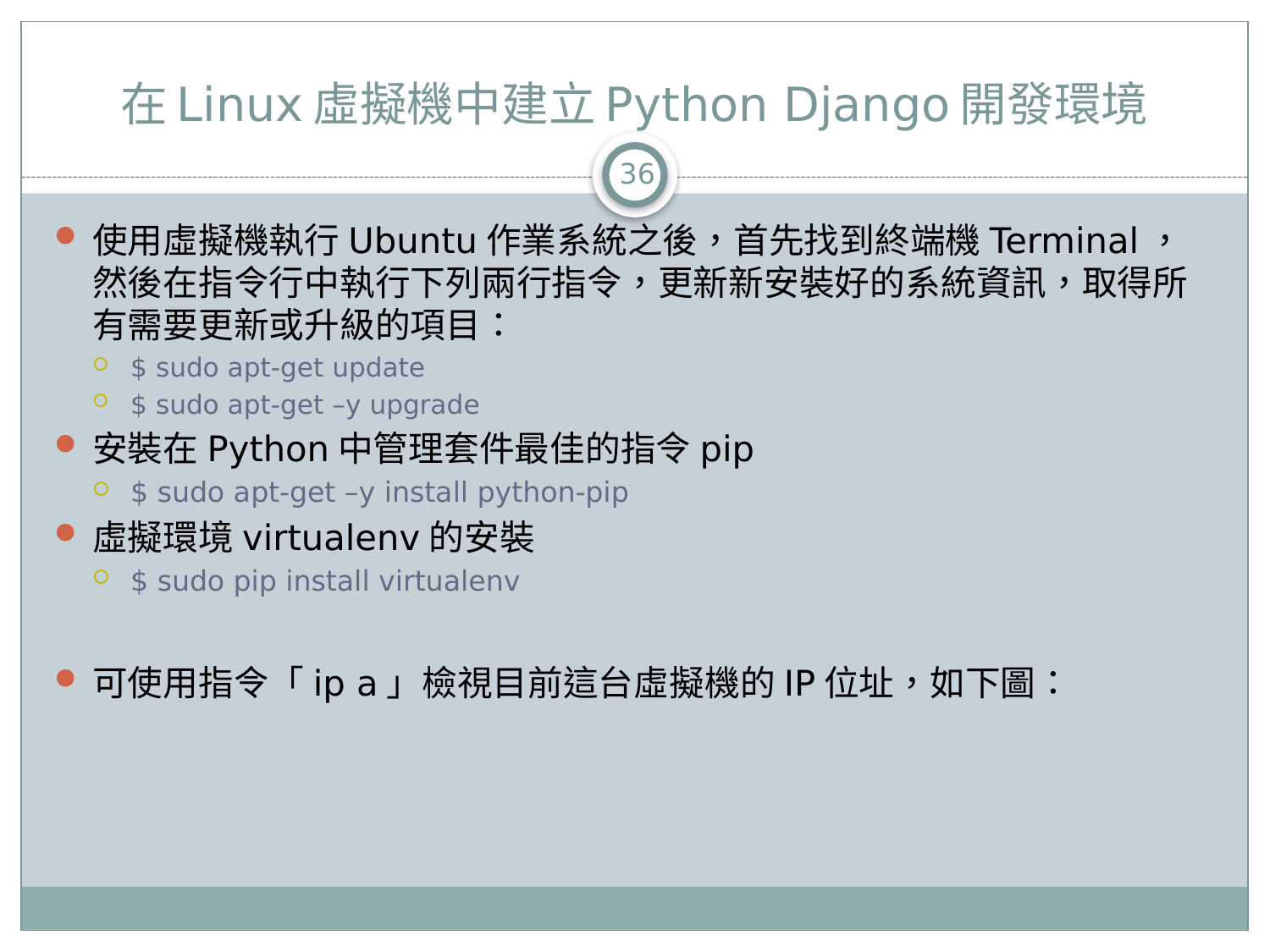

# 在Linux虛擬機中建立Python Django開發環境
36
使用虛擬機執行Ubuntu作業系統之後，首先找到終端機Terminal，然後在指令行中執行下列兩行指令，更新新安裝好的系統資訊，取得所有需要更新或升級的項目：
$ sudo apt-get update
$ sudo apt-get –y upgrade
安裝在Python中管理套件最佳的指令pip
$ sudo apt-get –y install python-pip
虛擬環境virtualenv的安裝
$ sudo pip install virtualenv

可使用指令「ip a」檢視目前這台虛擬機的IP位址，如下圖：